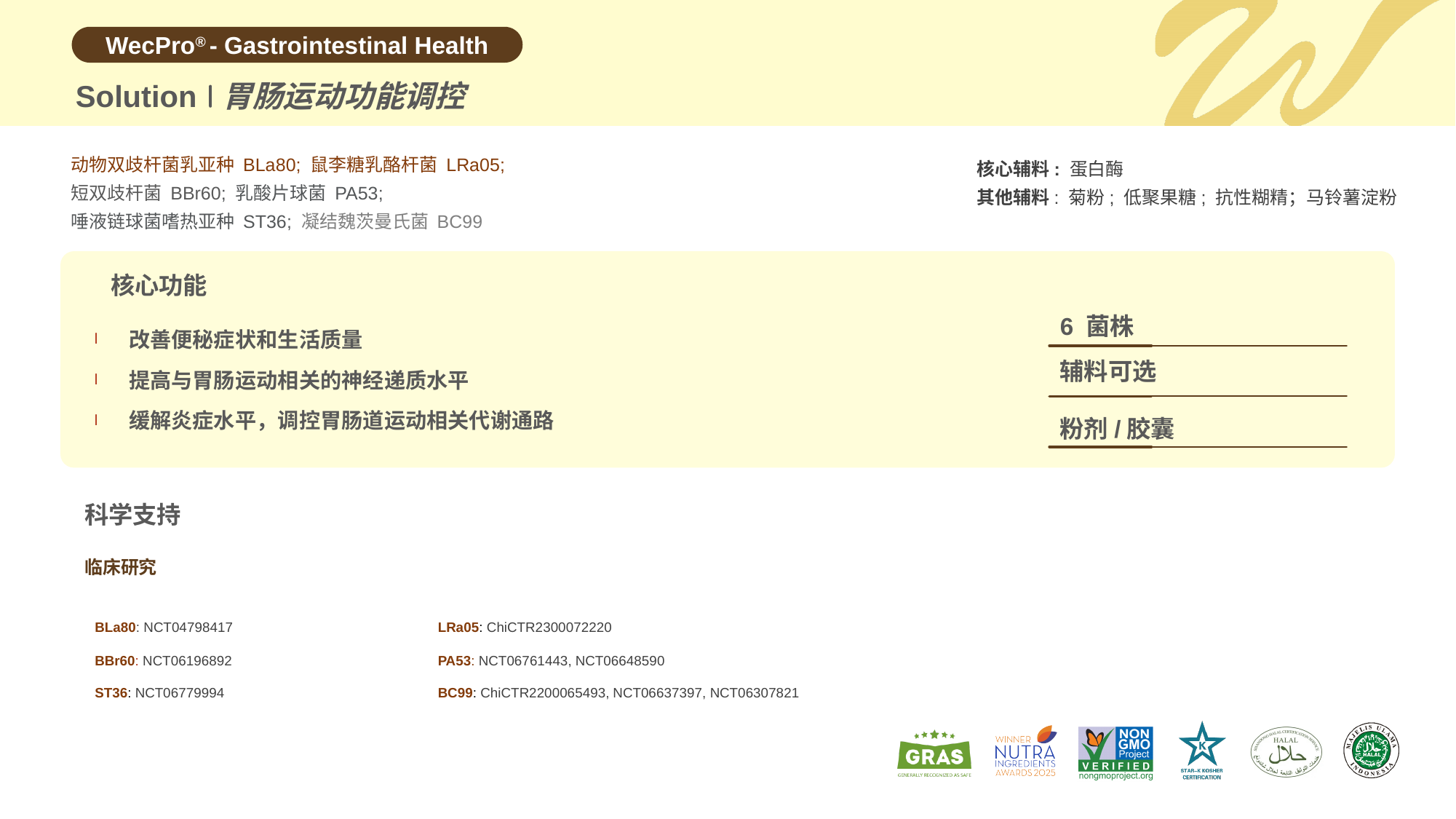

Solution
胃肠运动功能调控

动物双歧杆菌乳亚种 BLa80; 鼠李糖乳酪杆菌 LRa05;
短双歧杆菌 BBr60; 乳酸片球菌 PA53;
唾液链球菌嗜热亚种 ST36; 凝结魏茨曼氏菌 BC99

核心辅料: 蛋白酶
其他辅料: 菊粉; 低聚果糖; 抗性糊精；马铃薯淀粉

核心功能
改善便秘症状和生活质量
提高与胃肠运动相关的神经递质水平
缓解炎症水平，调控胃肠道运动相关代谢通路

6 菌株
辅料可选
粉剂/胶囊
科学支持
临床研究
| BLa80: NCT04798417 | LRa05: ChiCTR2300072220 |
| --- | --- |
| BBr60: NCT06196892 | PA53: NCT06761443, NCT06648590 |
| ST36: NCT06779994 | BC99: ChiCTR2200065493, NCT06637397, NCT06307821 |